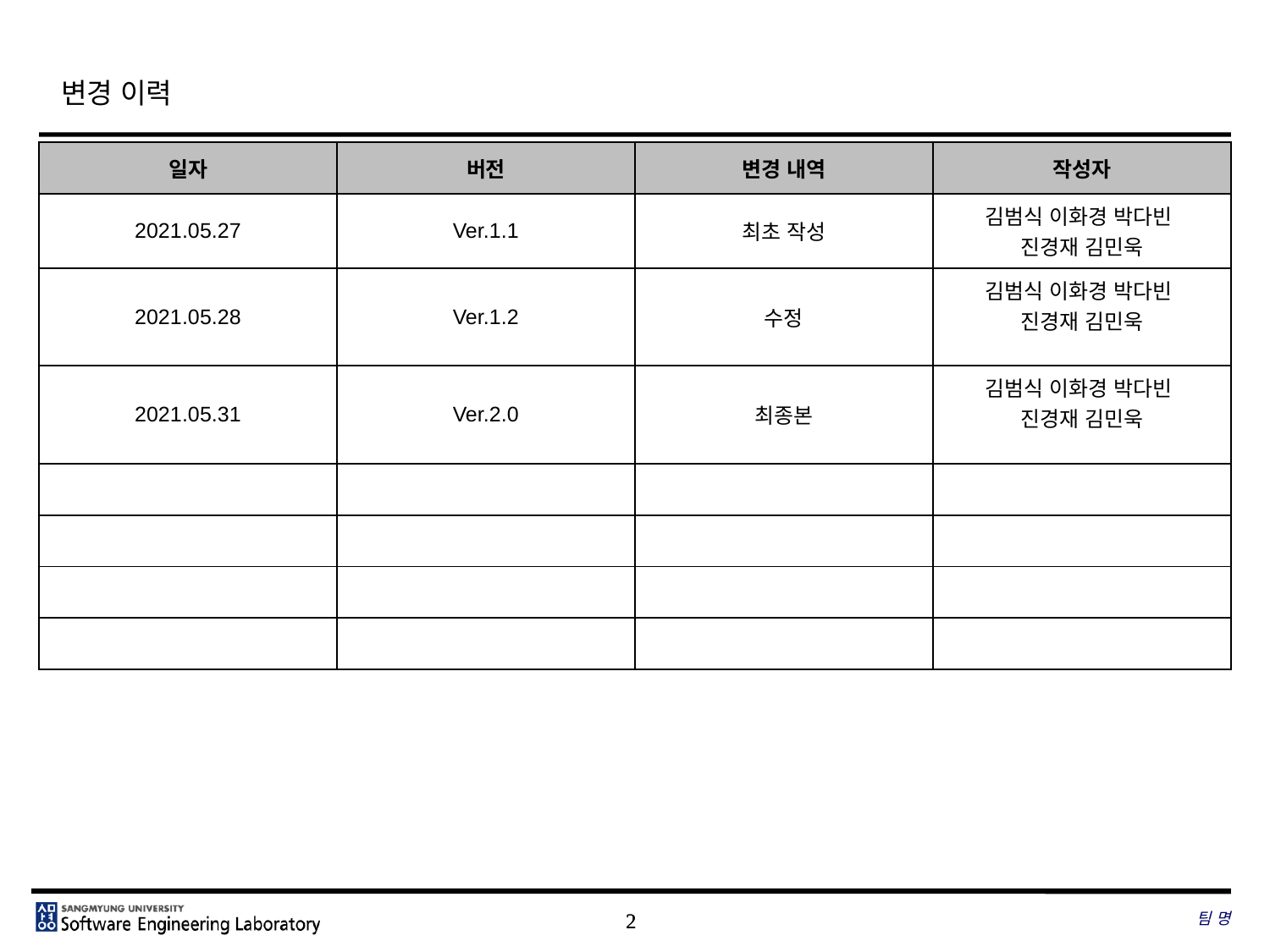

# 변경 이력
| 일자 | 버전 | 변경 내역 | 작성자 |
| --- | --- | --- | --- |
| 2021.05.27 | Ver.1.1 | 최초 작성 | 김범식 이화경 박다빈 진경재 김민욱 |
| 2021.05.28 | Ver.1.2 | 수정 | 김범식 이화경 박다빈 진경재 김민욱 |
| 2021.05.31 | Ver.2.0 | 최종본 | 김범식 이화경 박다빈 진경재 김민욱 |
|  |  |  |  |
|  |  |  |  |
|  |  |  |  |
|  |  |  |  |
팀 명